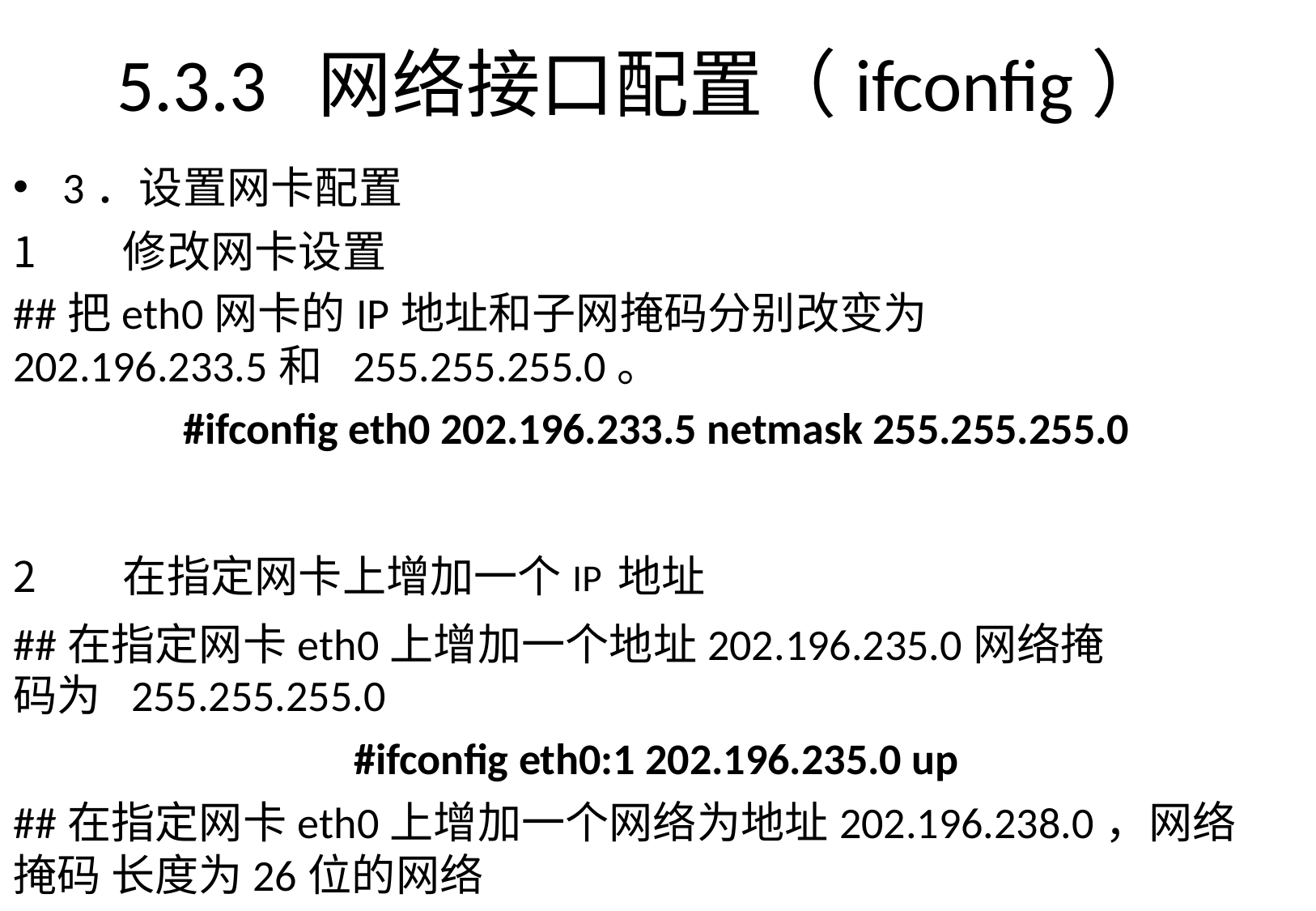

# 5.3.3	网络接口配置（ifconfig）
3．设置网卡配置
修改网卡设置
##把eth0网卡的IP地址和子网掩码分别改变为202.196.233.5和  255.255.255.0。
#ifconfig eth0 202.196.233.5 netmask 255.255.255.0

在指定网卡上增加一个IP地址
##在指定网卡eth0上增加一个地址202.196.235.0网络掩码为  255.255.255.0
#ifconfig eth0:1 202.196.235.0 up
##在指定网卡eth0上增加一个网络为地址202.196.238.0，网络掩码 长度为26位的网络
#ifconfig eth0:2 202.196.238.0/26 up